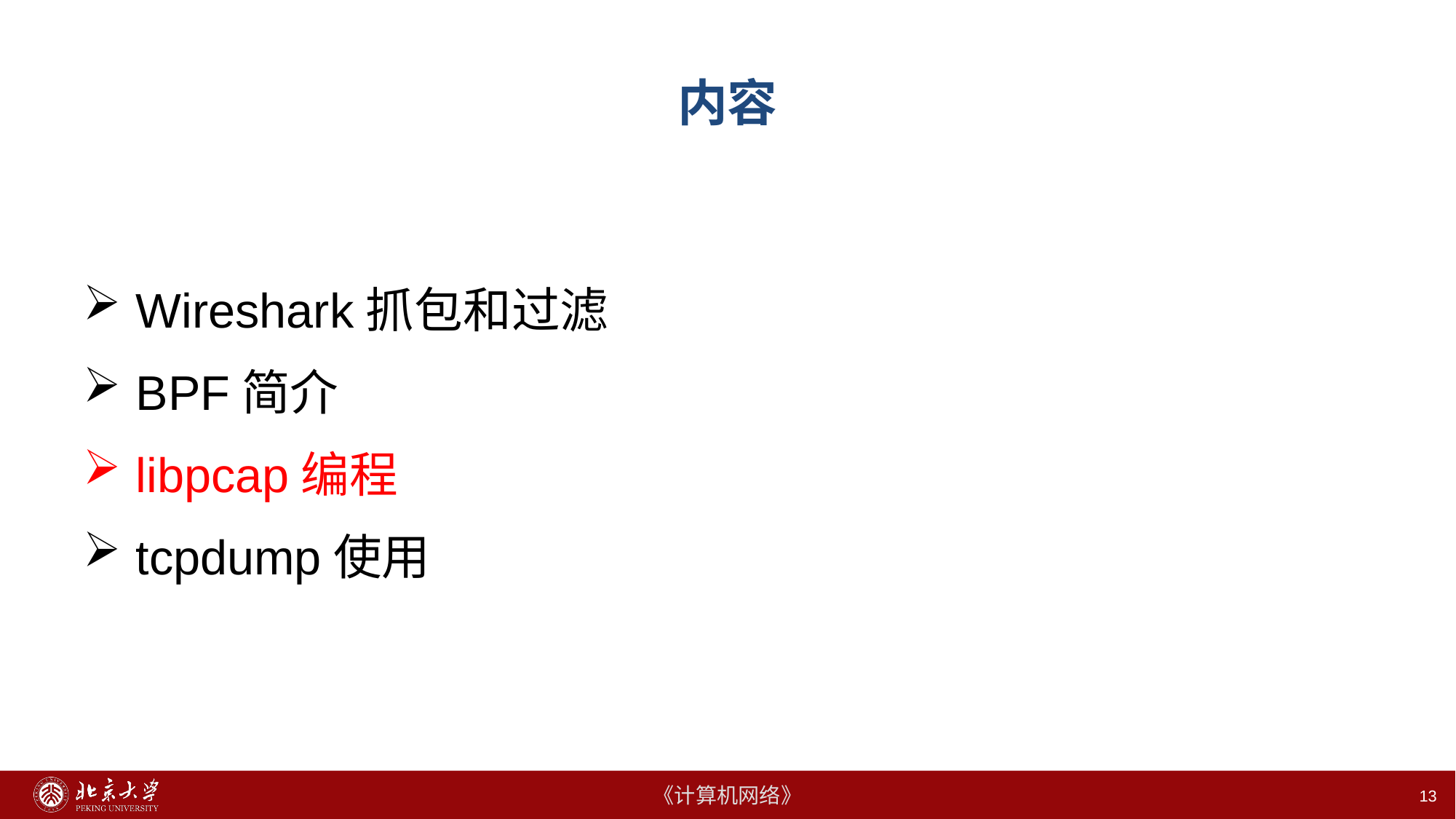

# 内容

 Wireshark抓包和过滤
 BPF简介
 libpcap编程
 tcpdump使用
13